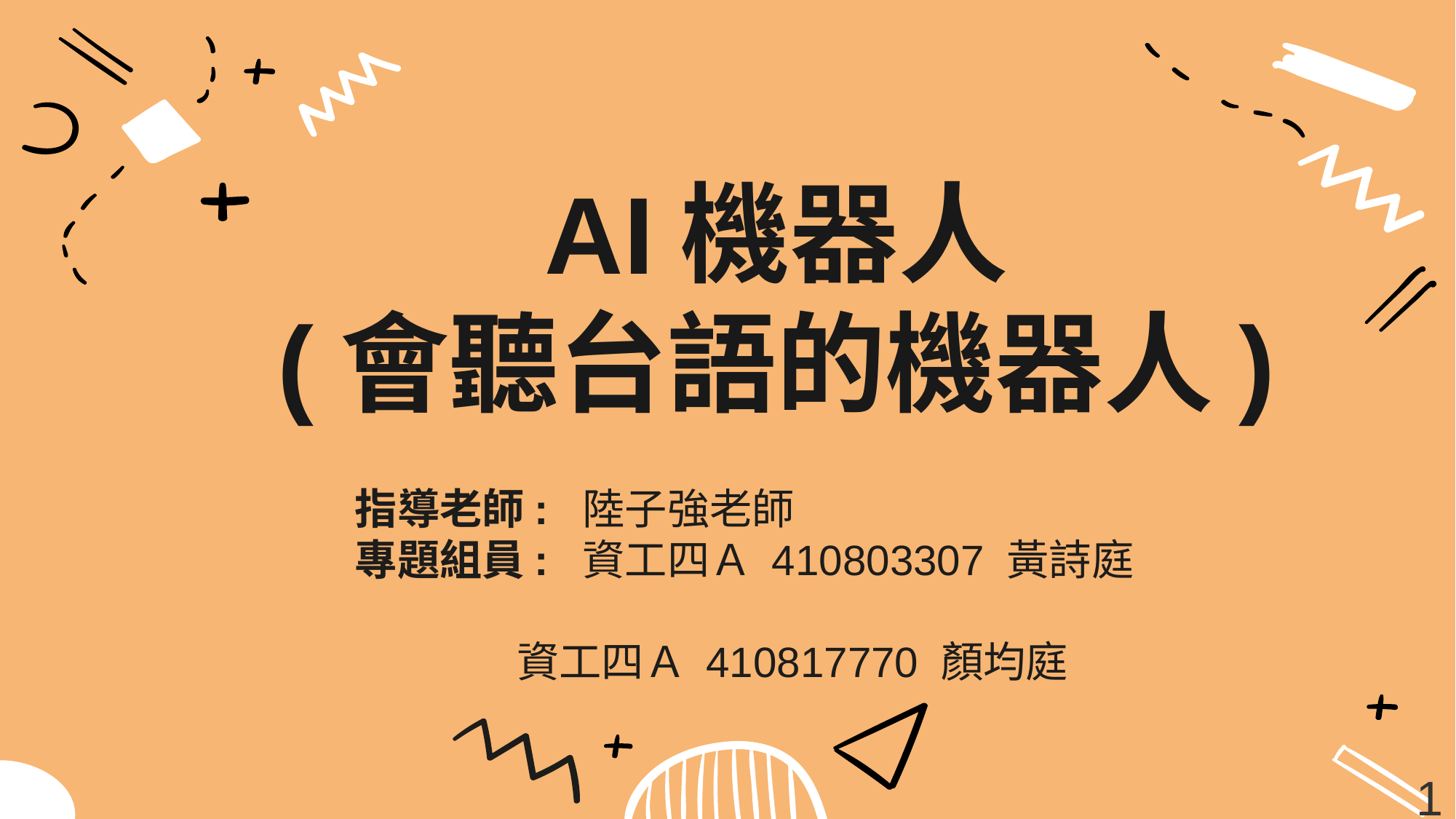

# AI機器人

(會聽台語的機器人)

指導老師:  陸子強老師
專題組員:  資工四Ａ 410803307 黃詩庭
                  資工四Ａ 410817770 顏均庭
1